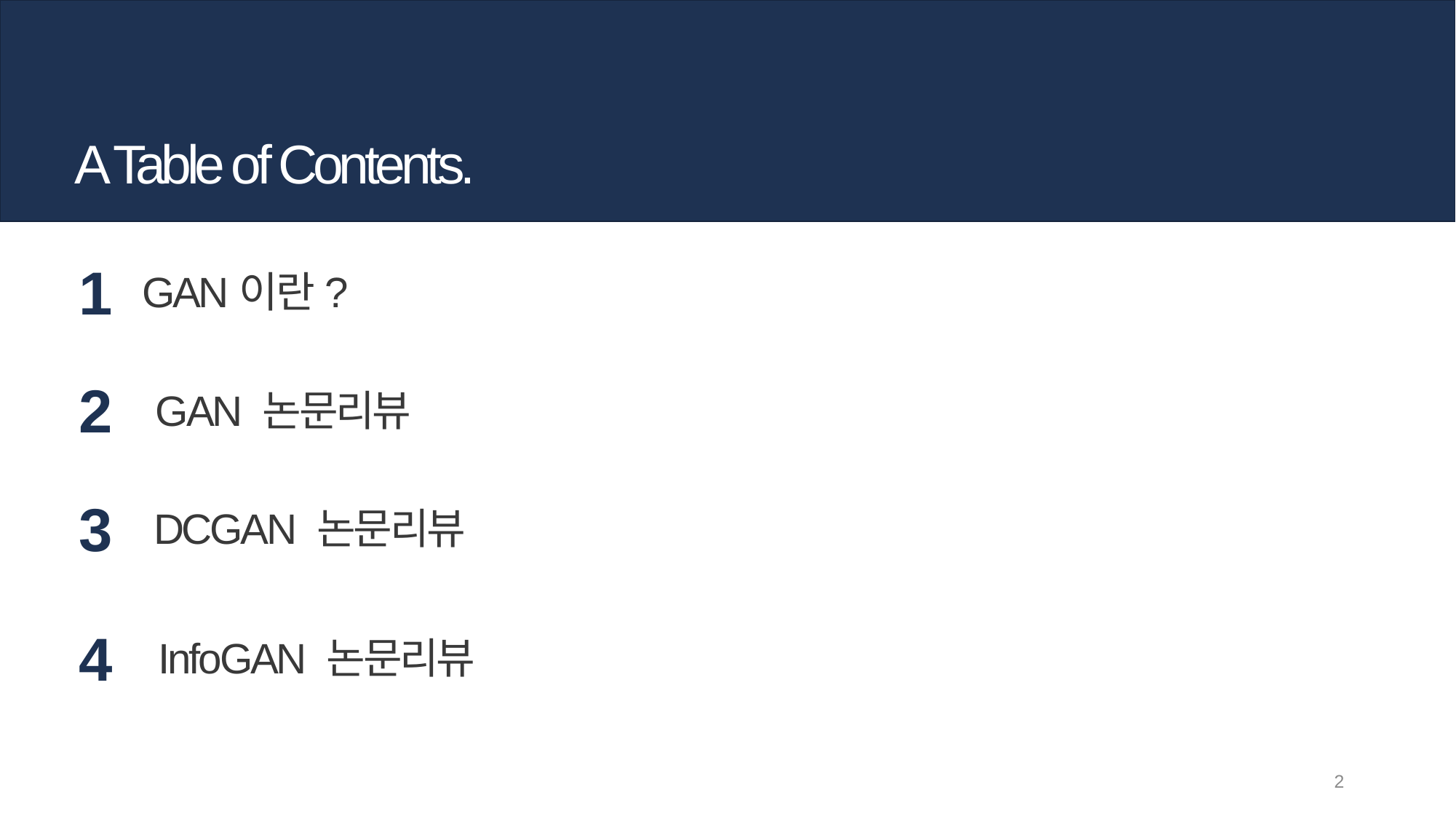

A Table of Contents.
1
GAN이란?
2
GAN 논문리뷰
3
DCGAN 논문리뷰
4
InfoGAN 논문리뷰
2